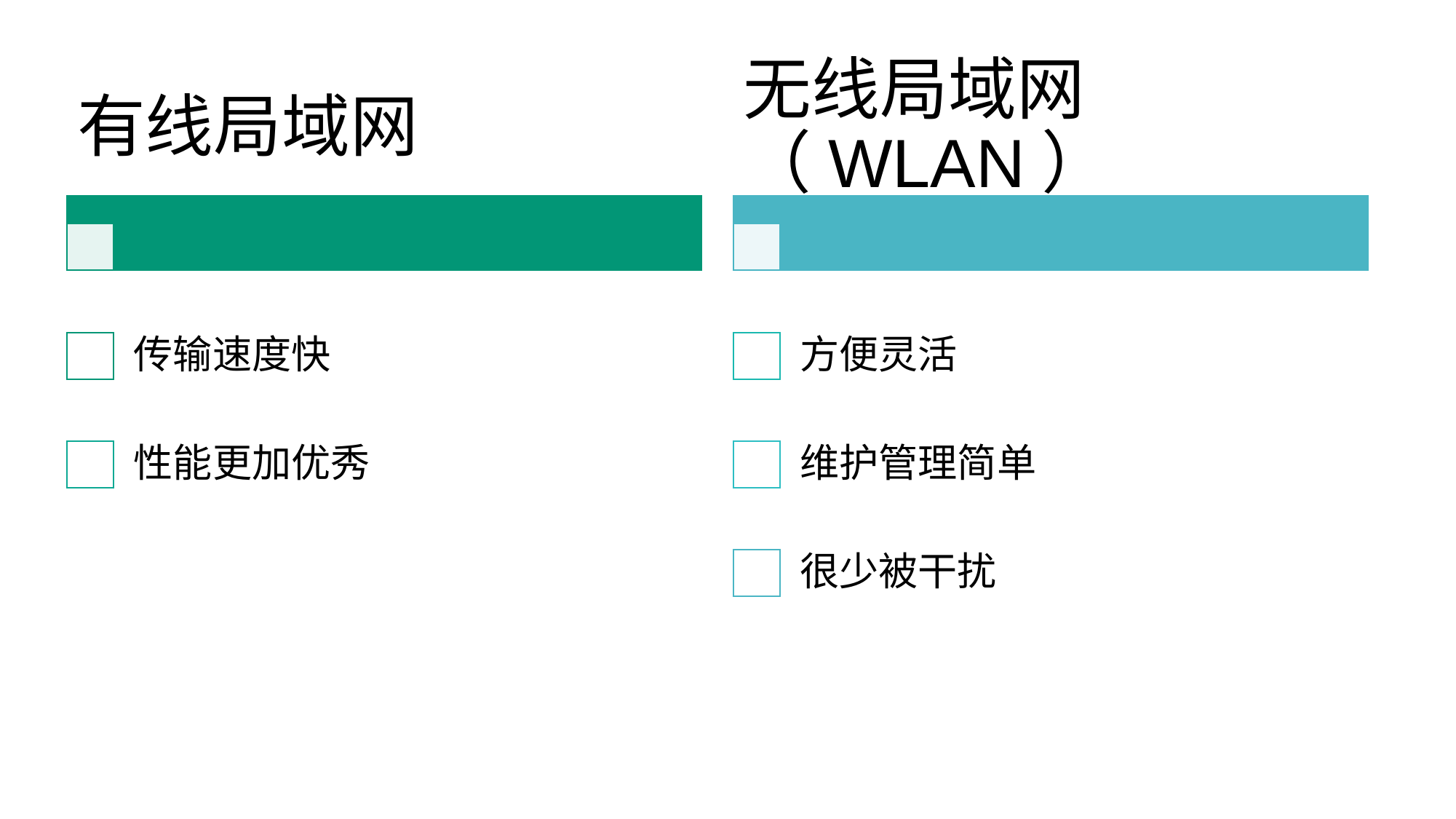

有线局域网
传输速度快
性能更加优秀
无线局域网（WLAN）
方便灵活
维护管理简单
很少被干扰